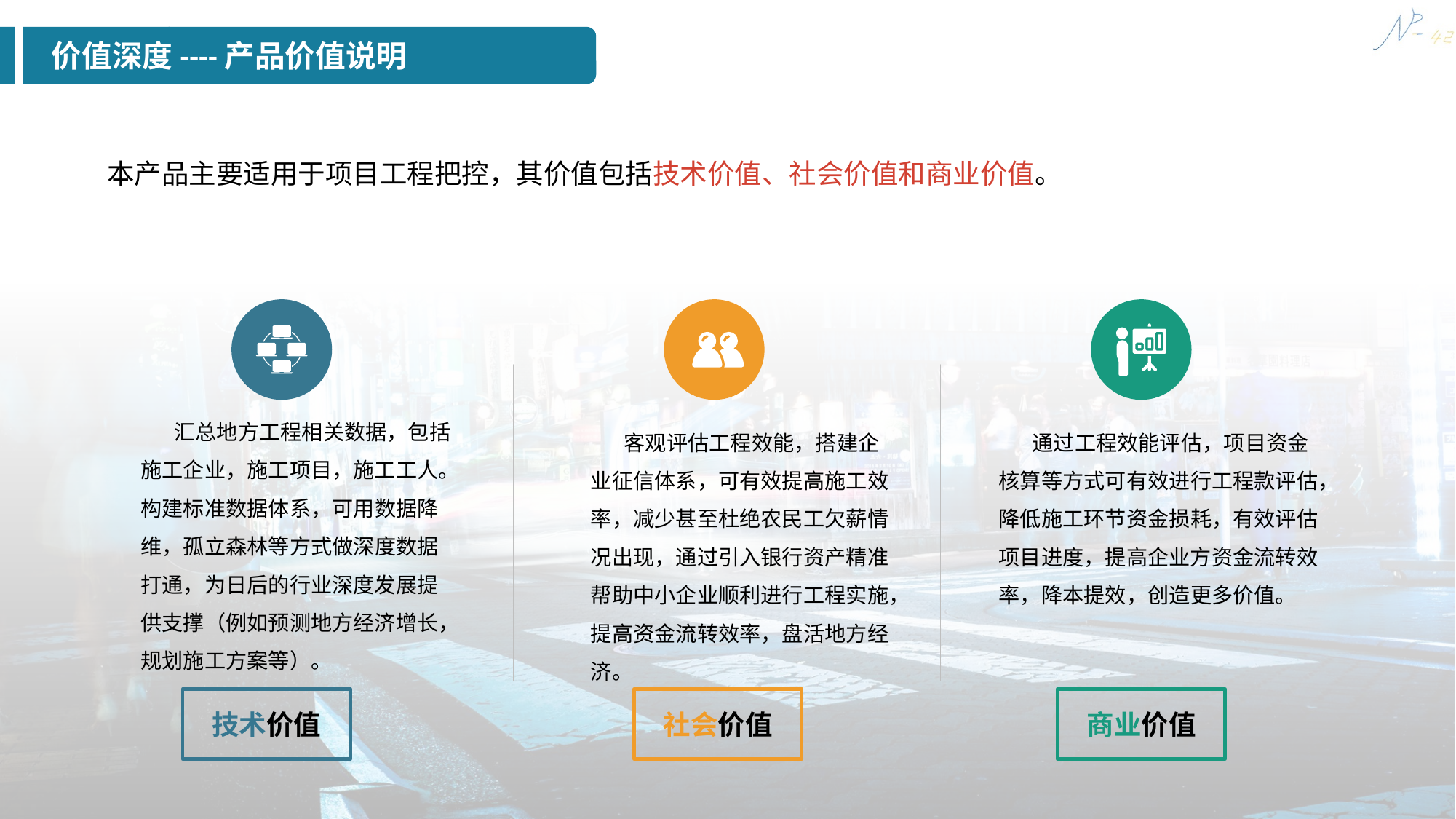

价值深度----产品价值说明
本产品主要适用于项目工程把控，其价值包括技术价值、社会价值和商业价值。

      汇总地方工程相关数据，包括施工企业，施工项目，施工工人。构建标准数据体系，可用数据降维，孤立森林等方式做深度数据打通，为日后的行业深度发展提供支撑（例如预测地方经济增长，规划施工方案等）。
      客观评估工程效能，搭建企业征信体系，可有效提高施工效率，减少甚至杜绝农民工欠薪情况出现，通过引入银行资产精准帮助中小企业顺利进行工程实施，提高资金流转效率，盘活地方经济。
      通过工程效能评估，项目资金核算等方式可有效进行工程款评估，降低施工环节资金损耗，有效评估项目进度，提高企业方资金流转效率，降本提效，创造更多价值。
商业价值
技术价值
社会价值
43